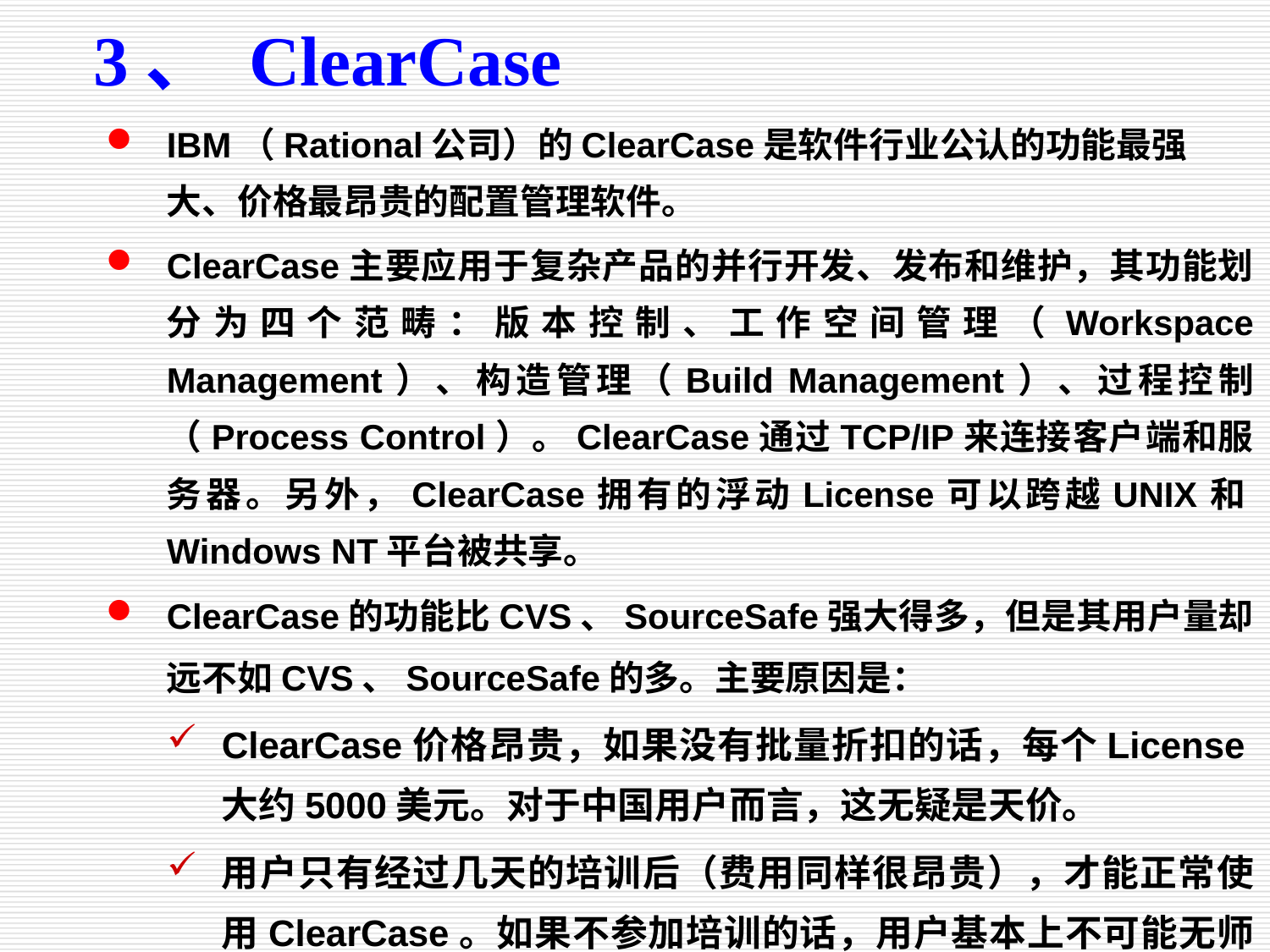

3、 ClearCase
IBM（Rational公司）的ClearCase是软件行业公认的功能最强大、价格最昂贵的配置管理软件。
ClearCase主要应用于复杂产品的并行开发、发布和维护，其功能划分为四个范畴：版本控制、工作空间管理（Workspace Management）、构造管理（Build Management）、过程控制（Process Control）。ClearCase通过TCP/IP来连接客户端和服务器。另外，ClearCase拥有的浮动License可以跨越UNIX和Windows NT平台被共享。
ClearCase的功能比CVS、SourceSafe强大得多，但是其用户量却远不如CVS、SourceSafe的多。主要原因是：
ClearCase价格昂贵，如果没有批量折扣的话，每个License大约5000美元。对于中国用户而言，这无疑是天价。
用户只有经过几天的培训后（费用同样很昂贵），才能正常使用ClearCase。如果不参加培训的话，用户基本上不可能无师自通。